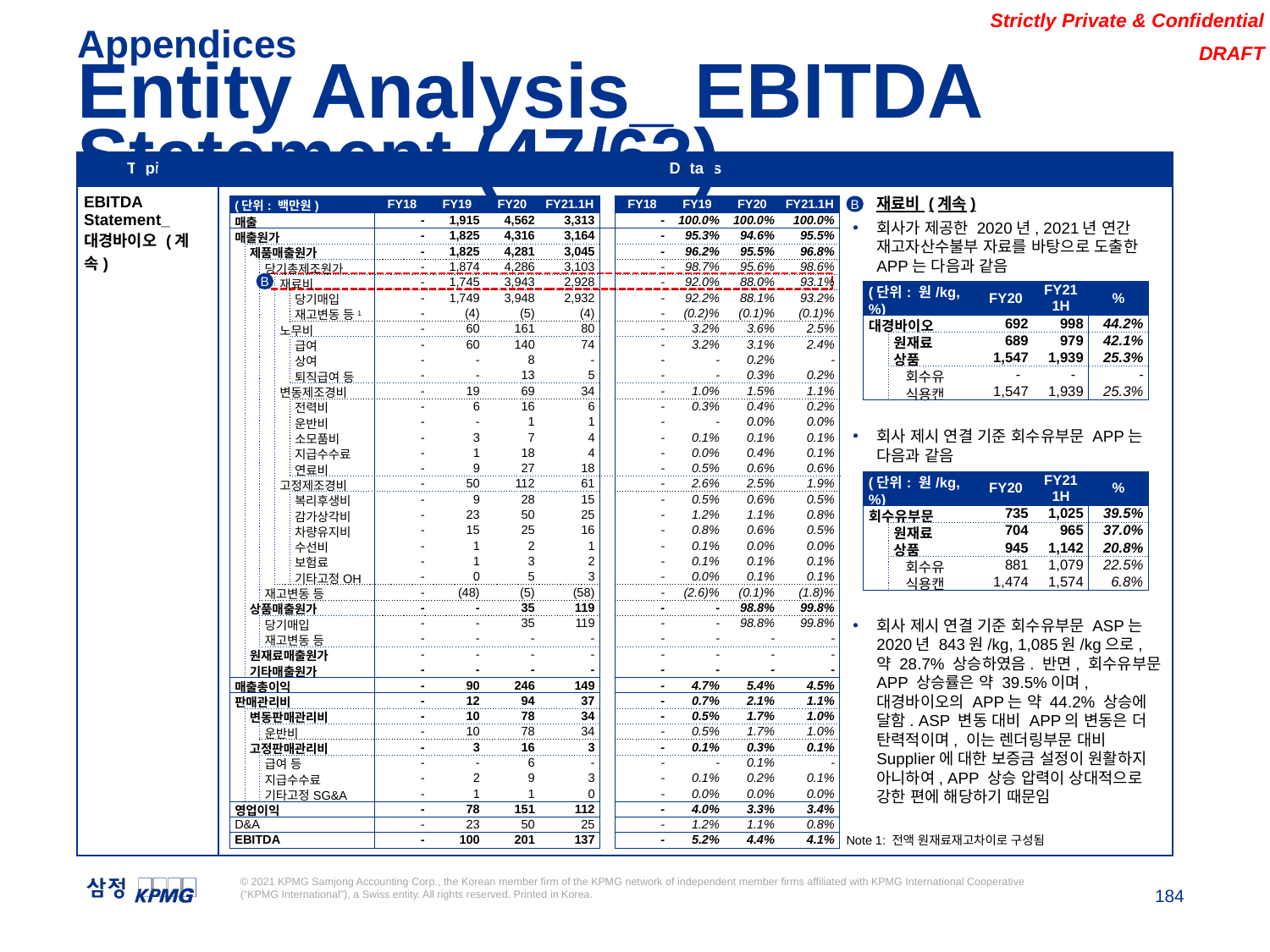

Appendices
Entity Analysis_ EBITDA Statement (47/63)
| Topic | Details |
| --- | --- |
| EBITDA Statement\_ 대경바이오 (계속) |  |
재료비 (계속)
회사가 제공한 2020년, 2021년 연간 재고자산수불부 자료를 바탕으로 도출한 APP는 다음과 같음

회사 제시 연결 기준 회수유부문 APP는 다음과 같음

회사 제시 연결 기준 회수유부문 ASP는 2020년 843원/kg, 1,085원/kg으로, 약 28.7% 상승하였음. 반면, 회수유부문 APP 상승률은 약 39.5%이며, 대경바이오의 APP는 약 44.2% 상승에 달함. ASP 변동 대비 APP의 변동은 더 탄력적이며, 이는 렌더링부문 대비 Supplier에 대한 보증금 설정이 원활하지 아니하여, APP 상승 압력이 상대적으로 강한 편에 해당하기 때문임

| (단위: 백만원) |  |  |  |  | FY18 | FY19 | FY20 | FY21.1H |  | FY18 | FY19 | FY20 | FY21.1H |
| --- | --- | --- | --- | --- | --- | --- | --- | --- | --- | --- | --- | --- | --- |
| 매출 |  |  |  |  | - | 1,915 | 4,562 | 3,313 |  | - | 100.0% | 100.0% | 100.0% |
| 매출원가 |  |  |  |  | - | 1,825 | 4,316 | 3,164 |  | - | 95.3% | 94.6% | 95.5% |
|  | 제품매출원가 |  |  |  | - | 1,825 | 4,281 | 3,045 |  | - | 96.2% | 95.5% | 96.8% |
|  |  | 당기총제조원가 |  |  | - | 1,874 | 4,286 | 3,103 |  | - | 98.7% | 95.6% | 98.6% |
|  |  |  | 재료비 |  | - | 1,745 | 3,943 | 2,928 |  | - | 92.0% | 88.0% | 93.1% |
|  |  |  |  | 당기매입 | - | 1,749 | 3,948 | 2,932 |  | - | 92.2% | 88.1% | 93.2% |
|  |  |  |  | 재고변동 등1 | - | (4) | (5) | (4) |  | - | (0.2)% | (0.1)% | (0.1)% |
|  |  |  | 노무비 |  | - | 60 | 161 | 80 |  | - | 3.2% | 3.6% | 2.5% |
|  |  |  |  | 급여 | - | 60 | 140 | 74 |  | - | 3.2% | 3.1% | 2.4% |
|  |  |  |  | 상여 | - | - | 8 | - |  | - | - | 0.2% | - |
|  |  |  |  | 퇴직급여 등 | - | - | 13 | 5 |  | - | - | 0.3% | 0.2% |
|  |  |  | 변동제조경비 |  | - | 19 | 69 | 34 |  | - | 1.0% | 1.5% | 1.1% |
|  |  |  |  | 전력비 | - | 6 | 16 | 6 |  | - | 0.3% | 0.4% | 0.2% |
|  |  |  |  | 운반비 | - | - | 1 | 1 |  | - | - | 0.0% | 0.0% |
|  |  |  |  | 소모품비 | - | 3 | 7 | 4 |  | - | 0.1% | 0.1% | 0.1% |
|  |  |  |  | 지급수수료 | - | 1 | 18 | 4 |  | - | 0.0% | 0.4% | 0.1% |
|  |  |  |  | 연료비 | - | 9 | 27 | 18 |  | - | 0.5% | 0.6% | 0.6% |
|  |  |  | 고정제조경비 |  | - | 50 | 112 | 61 |  | - | 2.6% | 2.5% | 1.9% |
|  |  |  |  | 복리후생비 | - | 9 | 28 | 15 |  | - | 0.5% | 0.6% | 0.5% |
|  |  |  |  | 감가상각비 | - | 23 | 50 | 25 |  | - | 1.2% | 1.1% | 0.8% |
|  |  |  |  | 차량유지비 | - | 15 | 25 | 16 |  | - | 0.8% | 0.6% | 0.5% |
|  |  |  |  | 수선비 | - | 1 | 2 | 1 |  | - | 0.1% | 0.0% | 0.0% |
|  |  |  |  | 보험료 | - | 1 | 3 | 2 |  | - | 0.1% | 0.1% | 0.1% |
|  |  |  |  | 기타고정OH | - | 0 | 5 | 3 |  | - | 0.0% | 0.1% | 0.1% |
|  |  | 재고변동 등 |  |  | - | (48) | (5) | (58) |  | - | (2.6)% | (0.1)% | (1.8)% |
|  | 상품매출원가 |  |  |  | - | - | 35 | 119 |  | - | - | 98.8% | 99.8% |
|  |  | 당기매입 |  |  | - | - | 35 | 119 |  | - | - | 98.8% | 99.8% |
|  |  | 재고변동 등 |  |  | - | - | - | - |  | - | - | - | - |
|  | 원재료매출원가 |  |  |  | - | - | - | - |  | - | - | - | - |
|  | 기타매출원가 |  |  |  | - | - | - | - |  | - | - | - | - |
| 매출총이익 |  |  |  |  | - | 90 | 246 | 149 |  | - | 4.7% | 5.4% | 4.5% |
| 판매관리비 |  |  |  |  | - | 12 | 94 | 37 |  | - | 0.7% | 2.1% | 1.1% |
|  | 변동판매관리비 |  |  |  | - | 10 | 78 | 34 |  | - | 0.5% | 1.7% | 1.0% |
|  |  | 운반비 |  |  | - | 10 | 78 | 34 |  | - | 0.5% | 1.7% | 1.0% |
|  | 고정판매관리비 |  |  |  | - | 3 | 16 | 3 |  | - | 0.1% | 0.3% | 0.1% |
|  |  | 급여 등 |  |  | - | - | 6 | - |  | - | - | 0.1% | - |
|  |  | 지급수수료 |  |  | - | 2 | 9 | 3 |  | - | 0.1% | 0.2% | 0.1% |
|  |  | 기타고정SG&A |  |  | - | 1 | 1 | 0 |  | - | 0.0% | 0.0% | 0.0% |
| 영업이익 |  |  |  |  | - | 78 | 151 | 112 |  | - | 4.0% | 3.3% | 3.4% |
| D&A |  |  |  |  | - | 23 | 50 | 25 |  | - | 1.2% | 1.1% | 0.8% |
| EBITDA |  |  |  |  | - | 100 | 201 | 137 |  | - | 5.2% | 4.4% | 4.1% |
B
B

| (단위: 원/kg, %) |  | FY20 | FY21 1H | % |
| --- | --- | --- | --- | --- |
| 대경바이오 |  | 692 | 998 | 44.2% |
|  | 원재료 | 689 | 979 | 42.1% |
|  | 상품 | 1,547 | 1,939 | 25.3% |
|  | 회수유 | - | - | - |
|  | 식용캔 | 1,547 | 1,939 | 25.3% |
| (단위: 원/kg, %) |  | FY20 | FY21 1H | % |
| --- | --- | --- | --- | --- |
| 회수유부문 |  | 735 | 1,025 | 39.5% |
|  | 원재료 | 704 | 965 | 37.0% |
|  | 상품 | 945 | 1,142 | 20.8% |
|  | 회수유 | 881 | 1,079 | 22.5% |
|  | 식용캔 | 1,474 | 1,574 | 6.8% |
Note 1: 전액 원재료재고차이로 구성됨